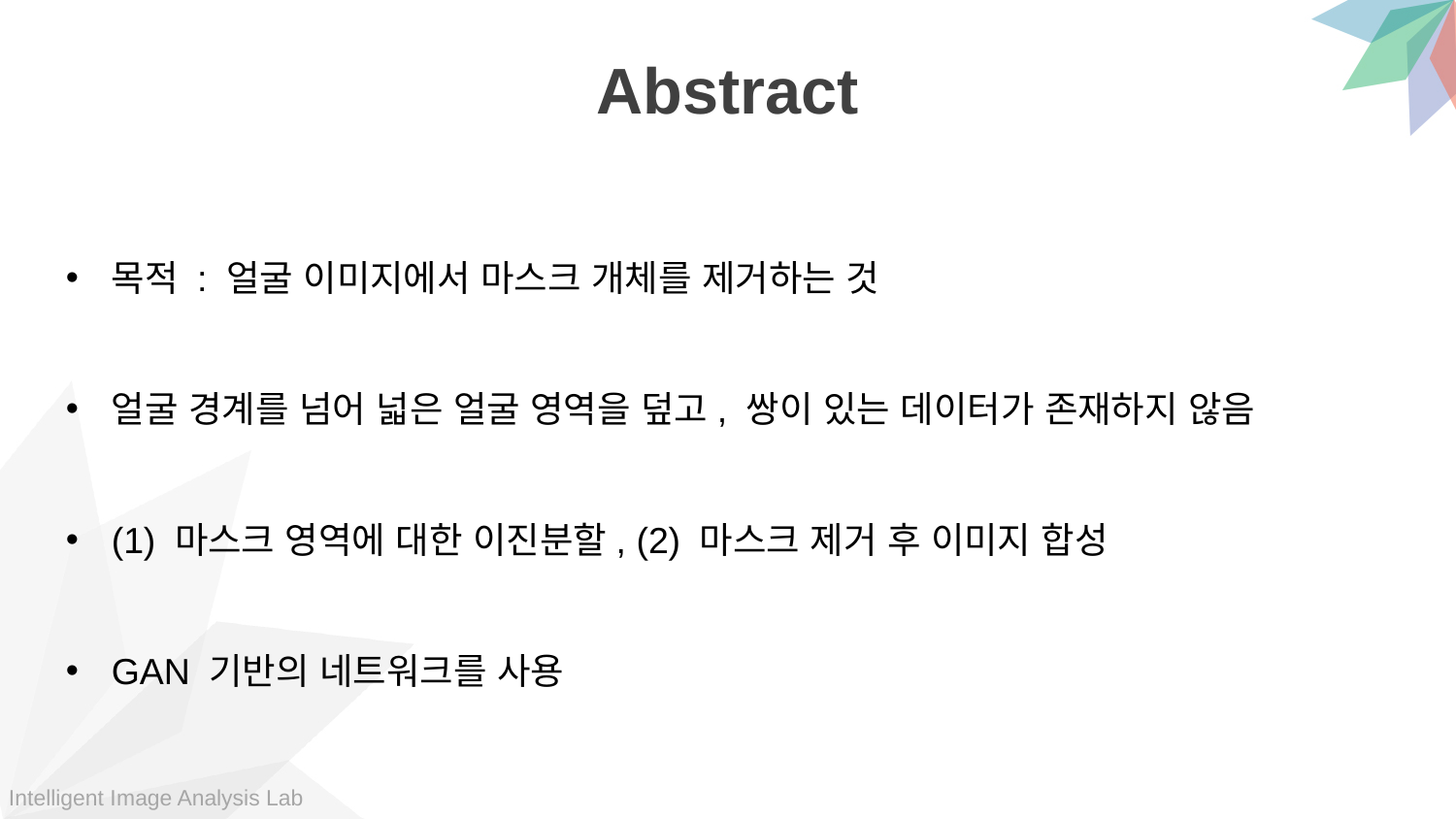

Abstract
목적 : 얼굴 이미지에서 마스크 개체를 제거하는 것

얼굴 경계를 넘어 넓은 얼굴 영역을 덮고, 쌍이 있는 데이터가 존재하지 않음

(1) 마스크 영역에 대한 이진분할, (2) 마스크 제거 후 이미지 합성

GAN 기반의 네트워크를 사용